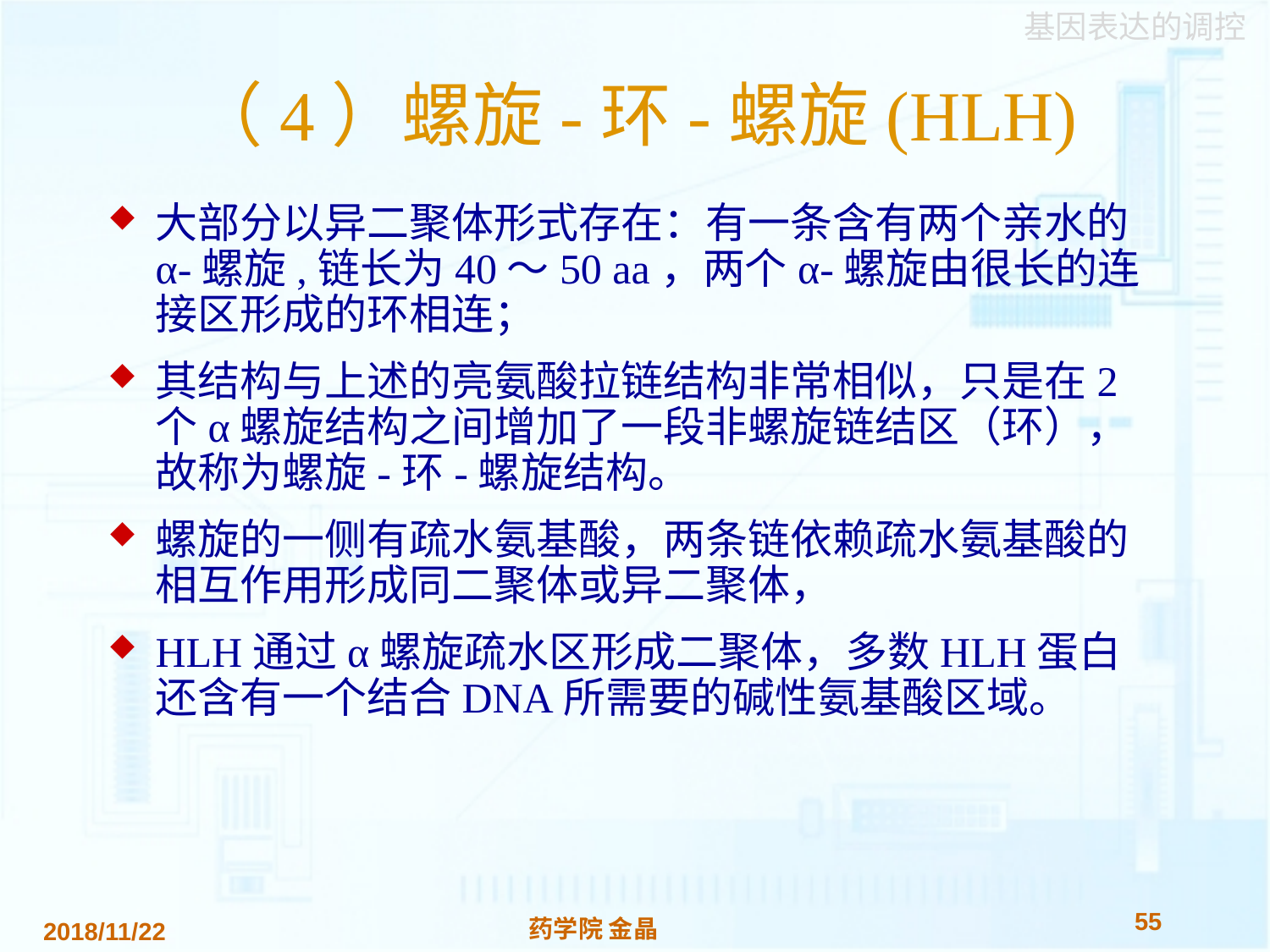

# （4）螺旋-环-螺旋(HLH)
大部分以异二聚体形式存在：有一条含有两个亲水的α-螺旋,链长为40～50 aa，两个α-螺旋由很长的连接区形成的环相连；
其结构与上述的亮氨酸拉链结构非常相似，只是在2个α螺旋结构之间增加了一段非螺旋链结区（环），故称为螺旋-环-螺旋结构。
螺旋的一侧有疏水氨基酸，两条链依赖疏水氨基酸的相互作用形成同二聚体或异二聚体，
HLH通过α螺旋疏水区形成二聚体，多数HLH蛋白还含有一个结合DNA所需要的碱性氨基酸区域。
55
药学院 金晶
2018/11/22